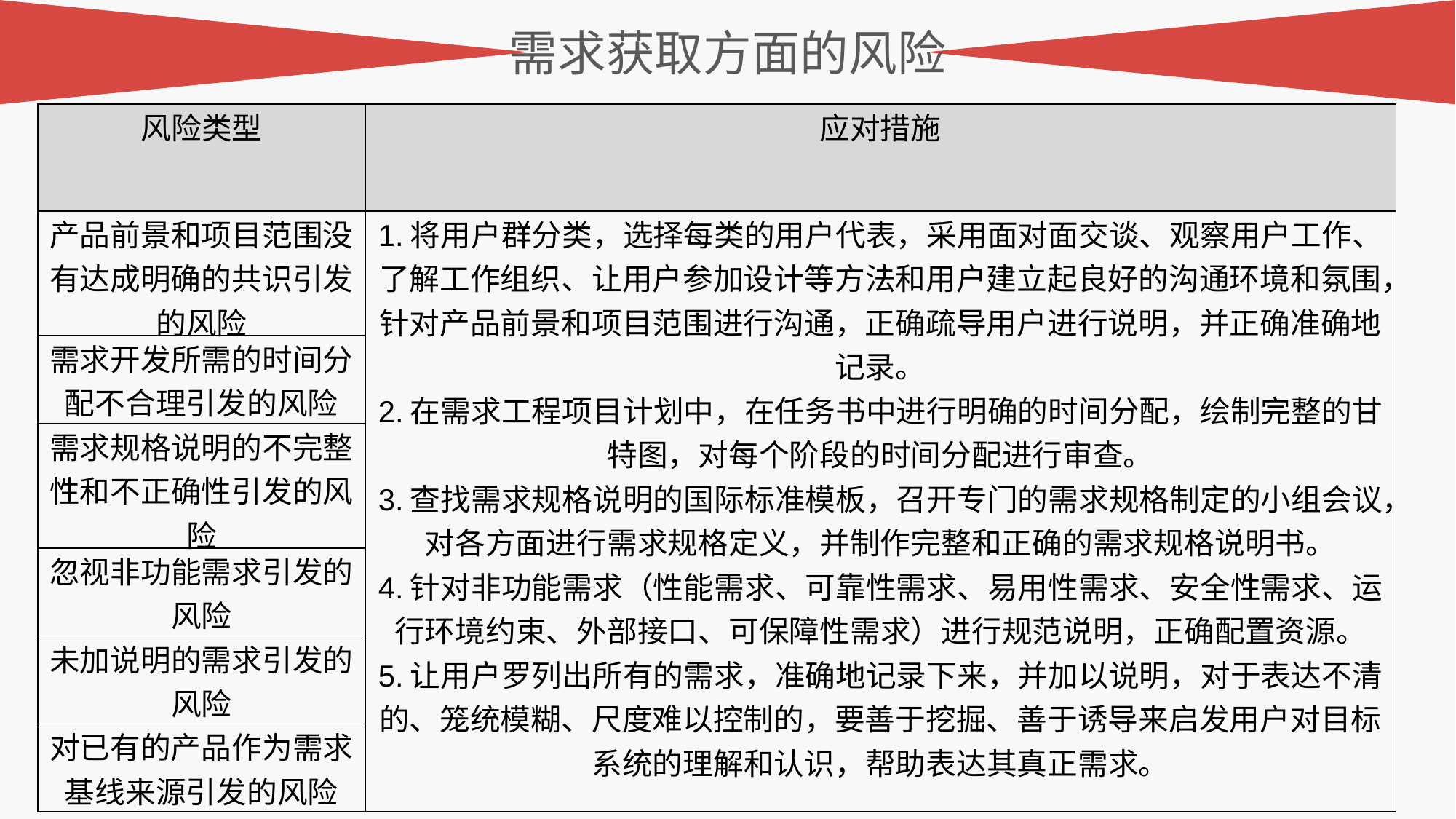

需求获取方面的风险
| 风险类型 | 应对措施 |
| --- | --- |
| 产品前景和项目范围没有达成明确的共识引发的风险 | 1.将用户群分类，选择每类的用户代表，采用面对面交谈、观察用户工作、了解工作组织、让用户参加设计等方法和用户建立起良好的沟通环境和氛围，针对产品前景和项目范围进行沟通，正确疏导用户进行说明，并正确准确地记录。 2.在需求工程项目计划中，在任务书中进行明确的时间分配，绘制完整的甘特图，对每个阶段的时间分配进行审查。 3.查找需求规格说明的国际标准模板，召开专门的需求规格制定的小组会议，对各方面进行需求规格定义，并制作完整和正确的需求规格说明书。 4.针对非功能需求（性能需求、可靠性需求、易用性需求、安全性需求、运行环境约束、外部接口、可保障性需求）进行规范说明，正确配置资源。 5.让用户罗列出所有的需求，准确地记录下来，并加以说明，对于表达不清的、笼统模糊、尺度难以控制的，要善于挖掘、善于诱导来启发用户对目标系统的理解和认识，帮助表达其真正需求。 |
| 需求开发所需的时间分配不合理引发的风险 |  |
| 需求规格说明的不完整性和不正确性引发的风险 |  |
| 忽视非功能需求引发的风险 |  |
| 未加说明的需求引发的风险 |  |
| 对已有的产品作为需求基线来源引发的风险 |  |